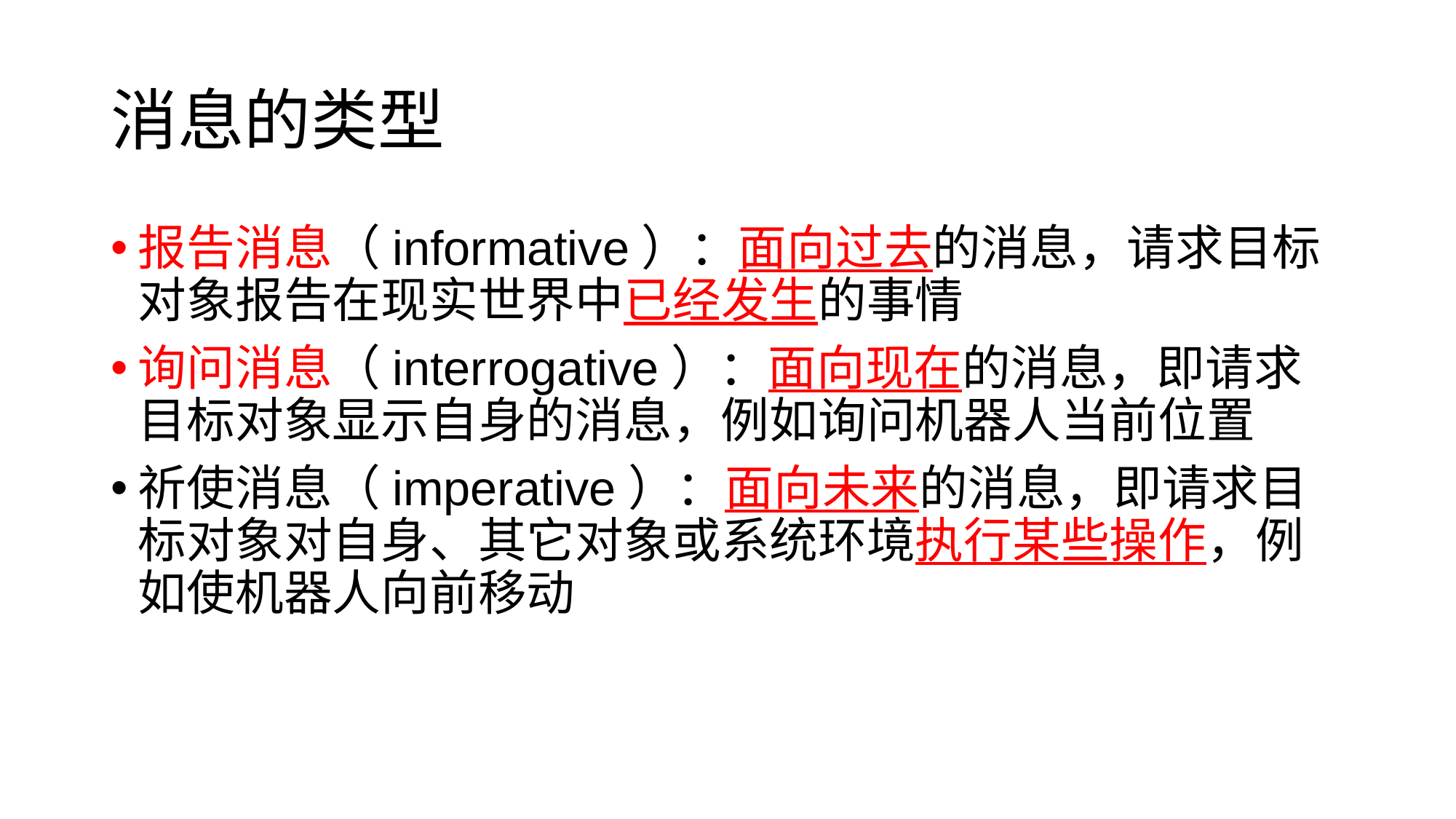

# 消息的类型
报告消息（informative）：面向过去的消息，请求目标对象报告在现实世界中已经发生的事情
询问消息（interrogative）：面向现在的消息，即请求目标对象显示自身的消息，例如询问机器人当前位置
祈使消息（imperative）：面向未来的消息，即请求目标对象对自身、其它对象或系统环境执行某些操作，例如使机器人向前移动